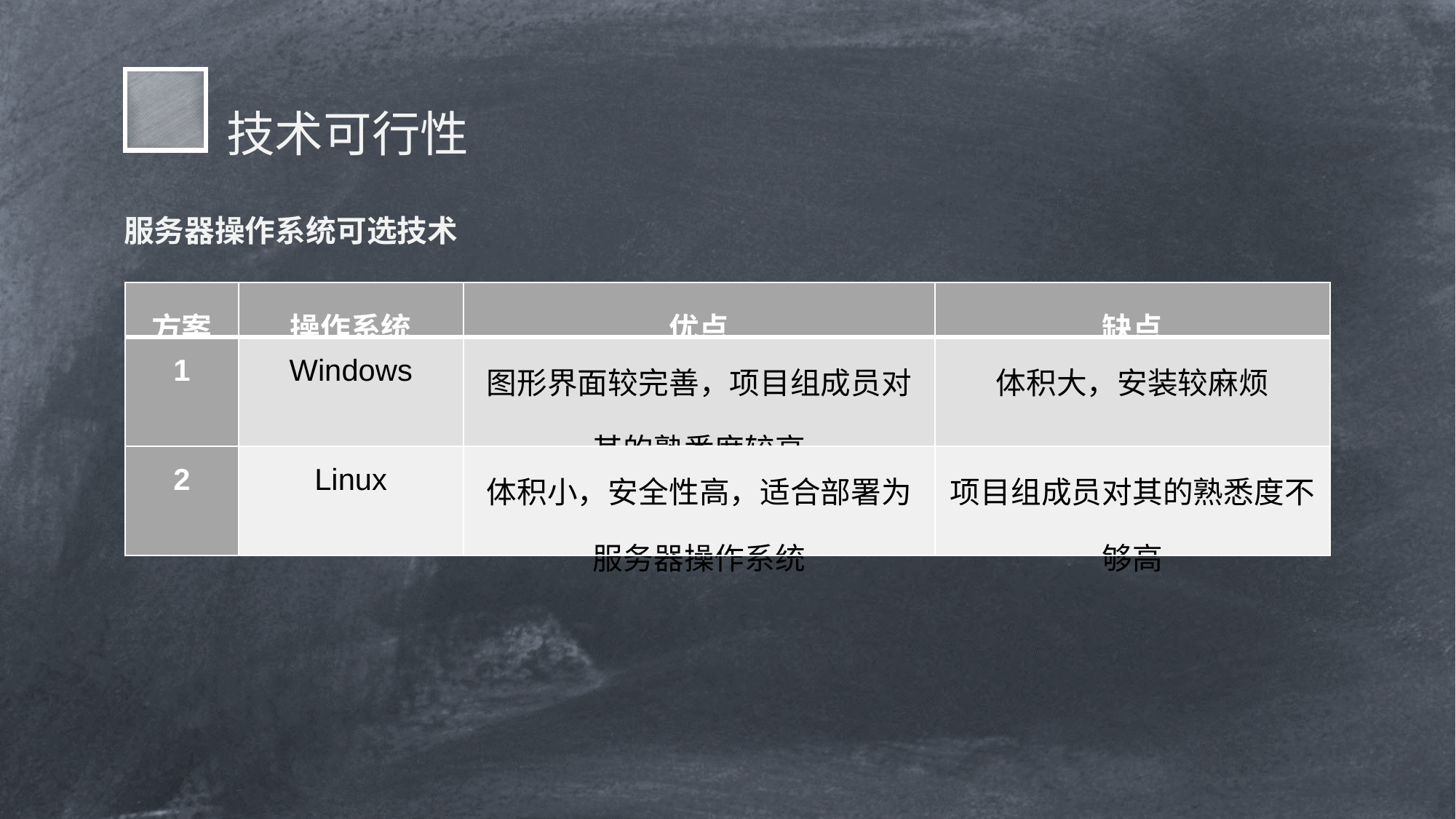

技术可行性

服务器操作系统可选技术
| 方案 | 操作系统 | 优点 | 缺点 |
| --- | --- | --- | --- |
| 1 | Windows | 图形界面较完善，项目组成员对其的熟悉度较高 | 体积大，安装较麻烦 |
| 2 | Linux | 体积小，安全性高，适合部署为服务器操作系统 | 项目组成员对其的熟悉度不够高 |